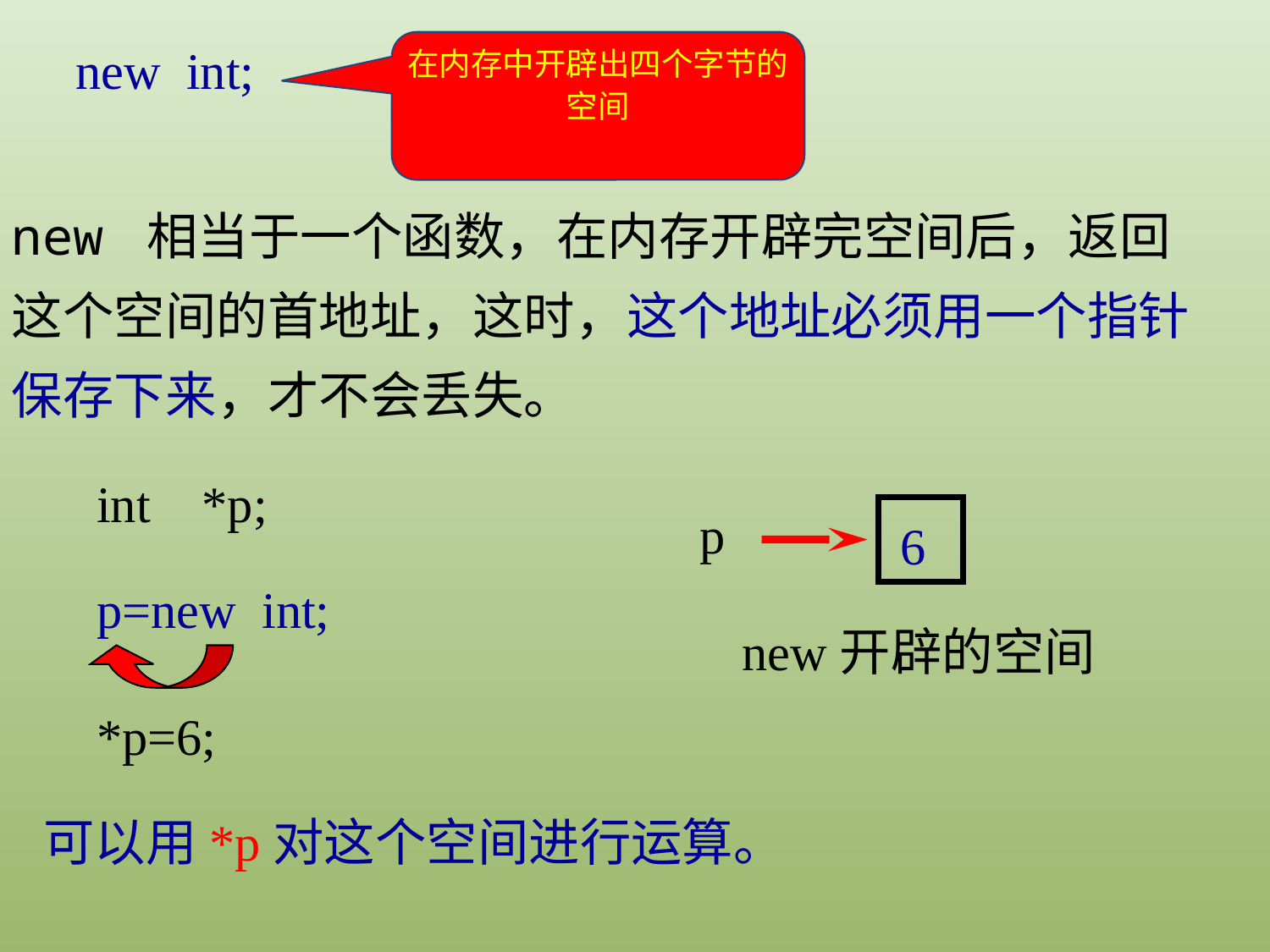

new  int;
在内存中开辟出四个字节的空间
new 相当于一个函数，在内存开辟完空间后，返回这个空间的首地址，这时，这个地址必须用一个指针保存下来，才不会丢失。
int    *p;
p

6

p=new  int;
new开辟的空间

*p=6;
可以用*p对这个空间进行运算。
536